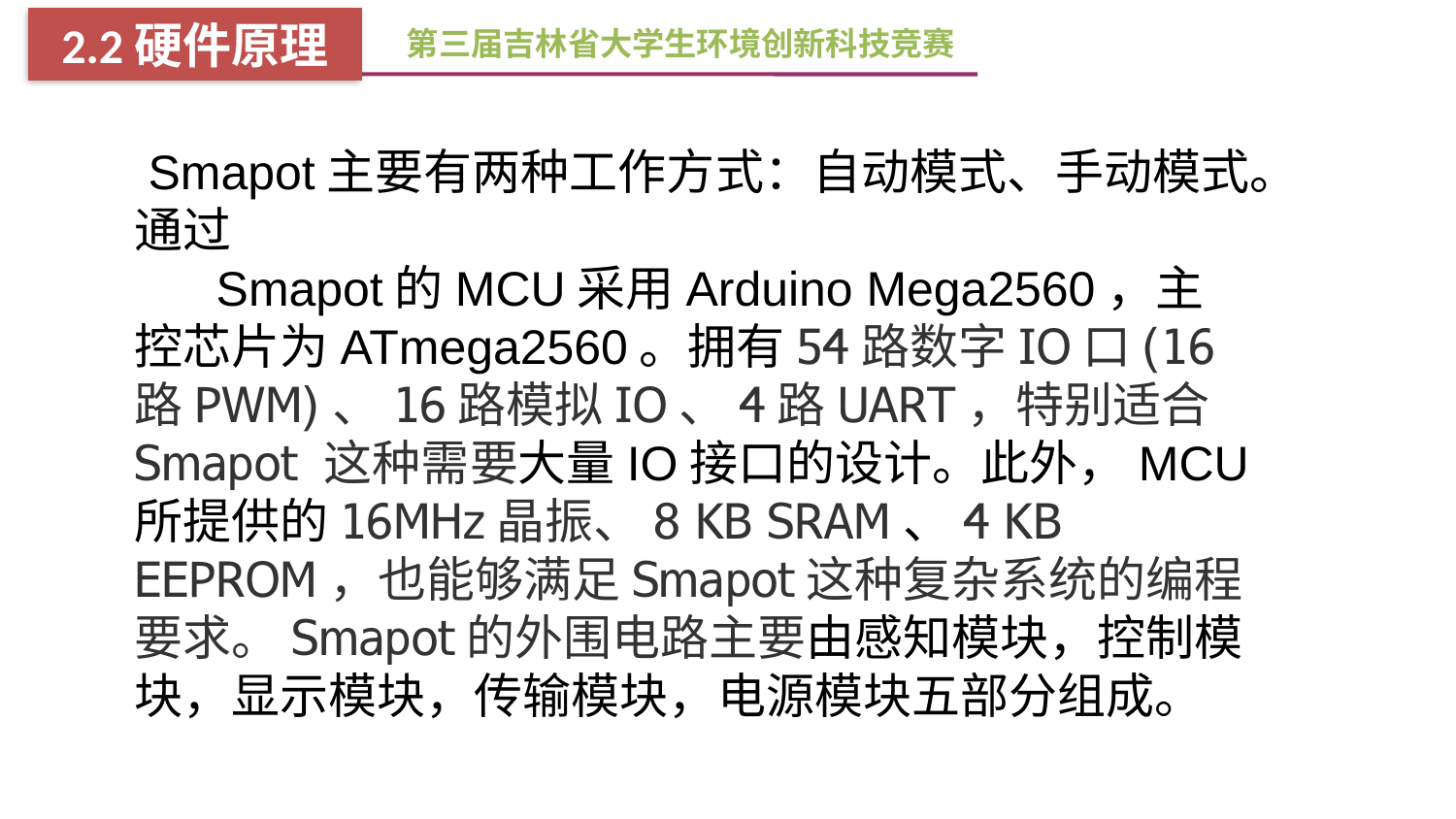

第三届吉林省大学生环境创新科技竞赛

2.2硬件原理

 Smapot主要有两种工作方式：自动模式、手动模式。通过
      Smapot的MCU采用Arduino Mega2560，主控芯片为ATmega2560。拥有54路数字IO口(16路PWM)、16路模拟IO、4路UART，特别适合Smapot 这种需要大量IO接口的设计。此外，MCU所提供的16MHz晶振、8 KB SRAM、4 KB EEPROM，也能够满足Smapot这种复杂系统的编程要求。Smapot的外围电路主要由感知模块，控制模块，显示模块，传输模块，电源模块五部分组成。